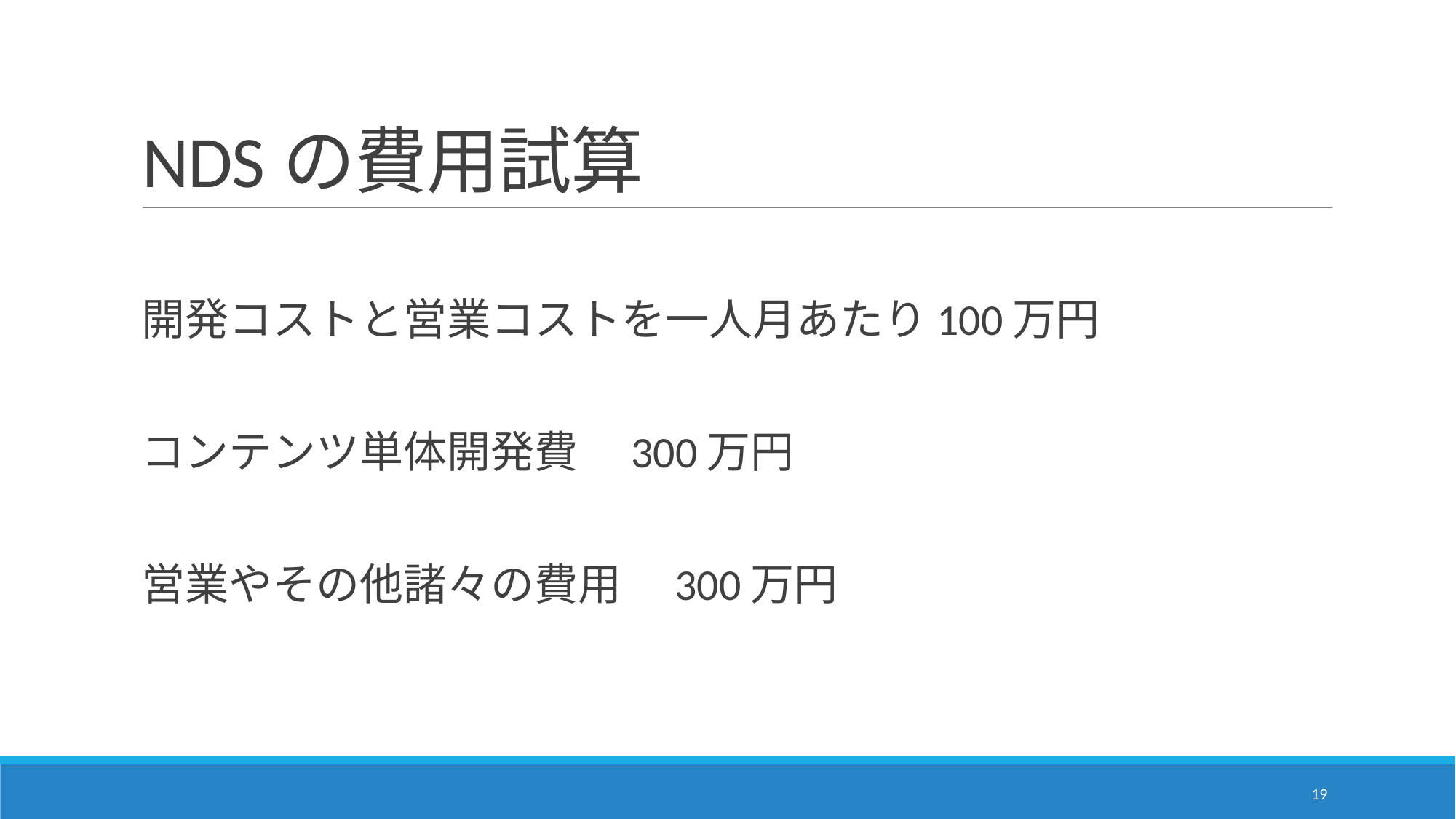

# NDSの費用試算

開発コストと営業コストを一人月あたり100万円

コンテンツ単体開発費　300万円

営業やその他諸々の費用　300万円

19